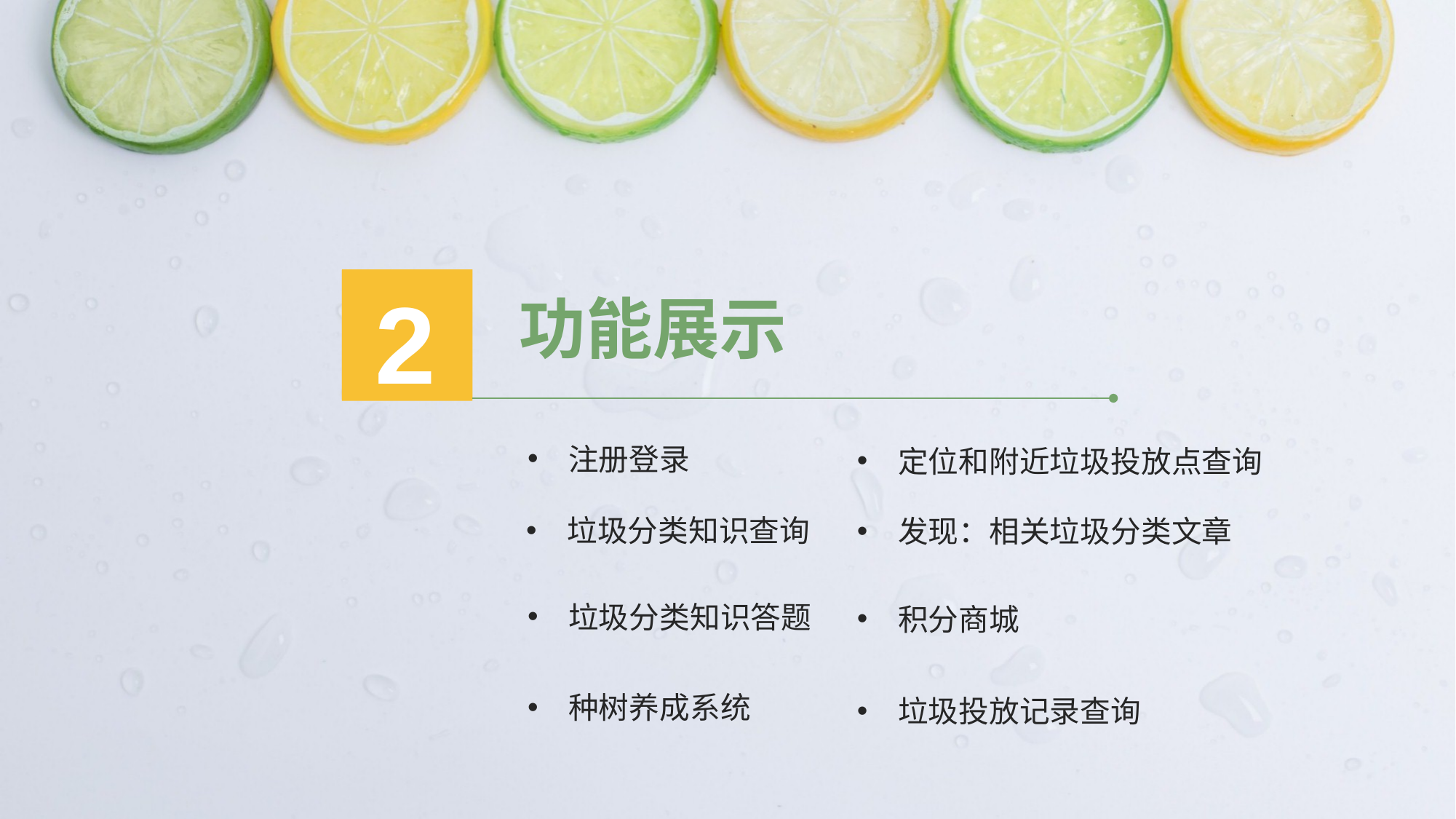

2
功能展示
注册登录
定位和附近垃圾投放点查询
垃圾分类知识查询
发现：相关垃圾分类文章
垃圾分类知识答题
积分商城
种树养成系统
垃圾投放记录查询